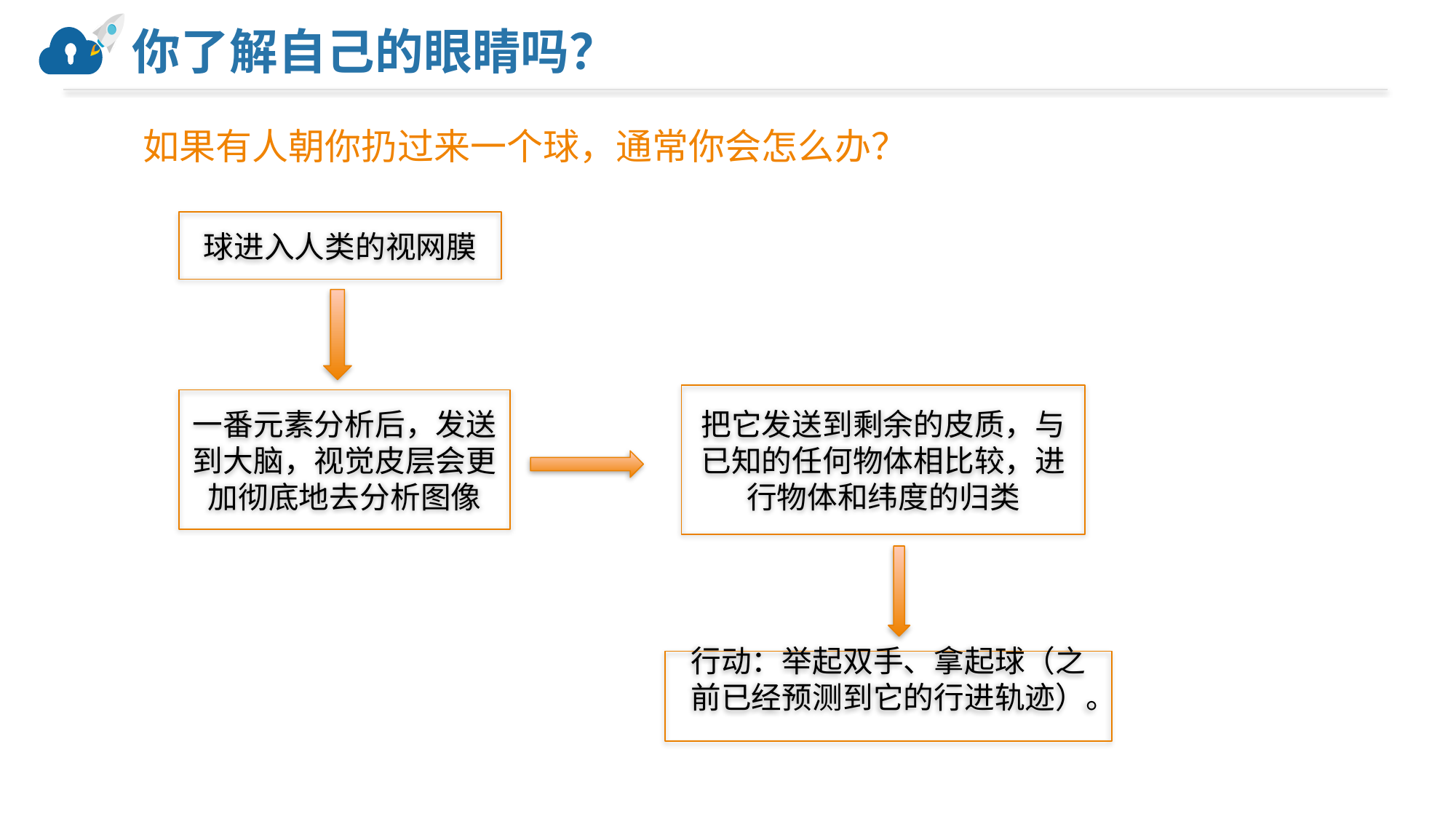

# 你了解自己的眼睛吗？
如果有人朝你扔过来一个球，通常你会怎么办？
球进入人类的视网膜

把它发送到剩余的皮质，与已知的任何物体相比较，进行物体和纬度的归类
一番元素分析后，发送到大脑，视觉皮层会更加彻底地去分析图像

行动：举起双手、拿起球（之前已经预测到它的行进轨迹）。